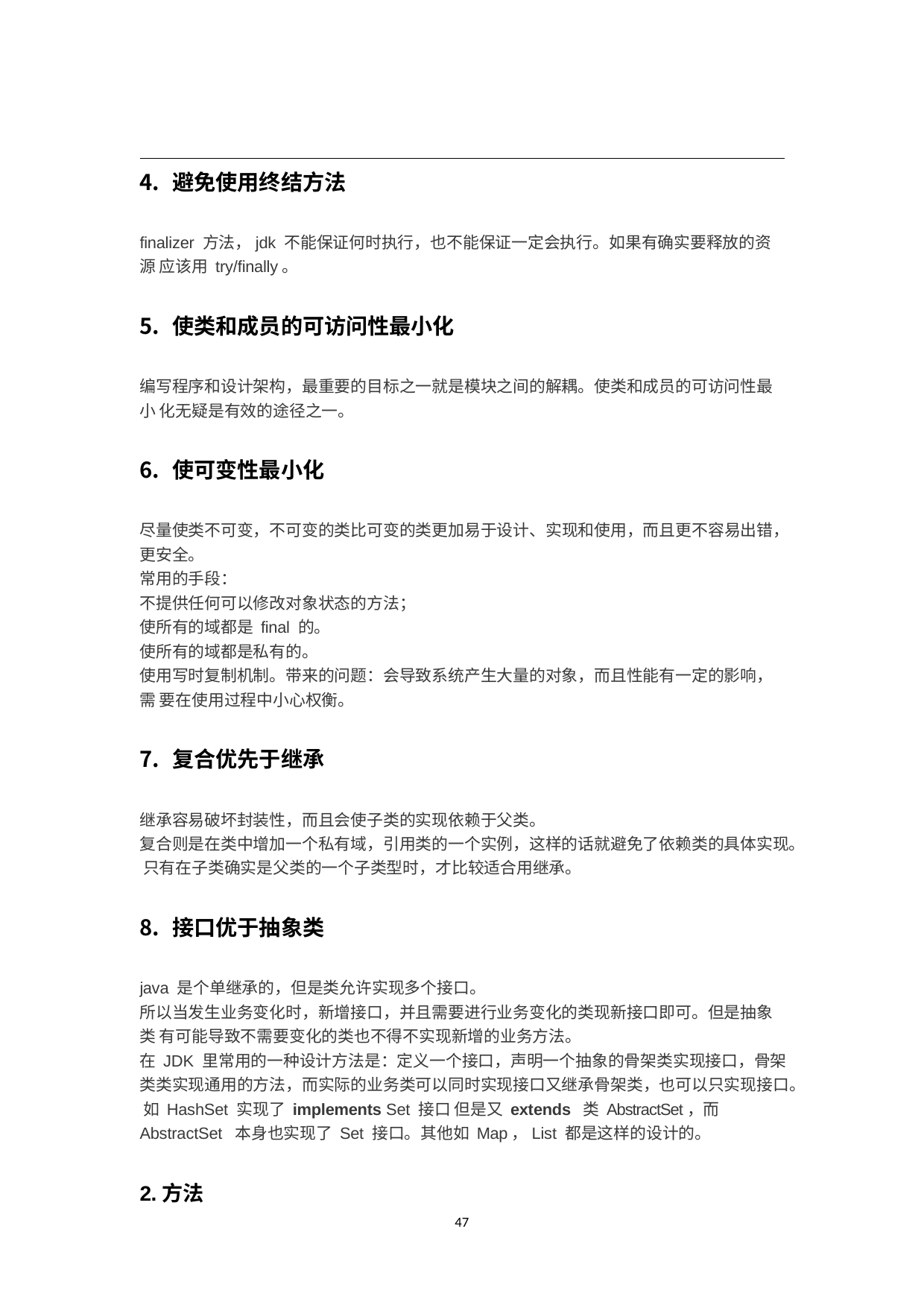

避免使用终结方法

finalizer 方法，jdk 不能保证何时执行，也不能保证一定会执行。如果有确实要释放的资源 应该用 try/finally。

使类和成员的可访问性最小化

编写程序和设计架构，最重要的目标之一就是模块之间的解耦。使类和成员的可访问性最小 化无疑是有效的途径之一。

使可变性最小化

尽量使类不可变，不可变的类比可变的类更加易于设计、实现和使用，而且更不容易出错， 更安全。
常用的手段：
不提供任何可以修改对象状态的方法； 使所有的域都是 final 的。
使所有的域都是私有的。
使用写时复制机制。带来的问题：会导致系统产生大量的对象，而且性能有一定的影响，需 要在使用过程中小心权衡。

复合优先于继承

继承容易破坏封装性，而且会使子类的实现依赖于父类。
复合则是在类中增加一个私有域，引用类的一个实例，这样的话就避免了依赖类的具体实现。 只有在子类确实是父类的一个子类型时，才比较适合用继承。

接口优于抽象类

java 是个单继承的，但是类允许实现多个接口。
所以当发生业务变化时，新增接口，并且需要进行业务变化的类现新接口即可。但是抽象类 有可能导致不需要变化的类也不得不实现新增的业务方法。
在 JDK 里常用的一种设计方法是：定义一个接口，声明一个抽象的骨架类实现接口，骨架 类类实现通用的方法，而实际的业务类可以同时实现接口又继承骨架类，也可以只实现接口。 如 HashSet 实现了 implements Set 接口 但是又 extends 类 AbstractSet，而 AbstractSet  本身也实现了 Set 接口。其他如 Map，List 都是这样的设计的。

2.方法
47